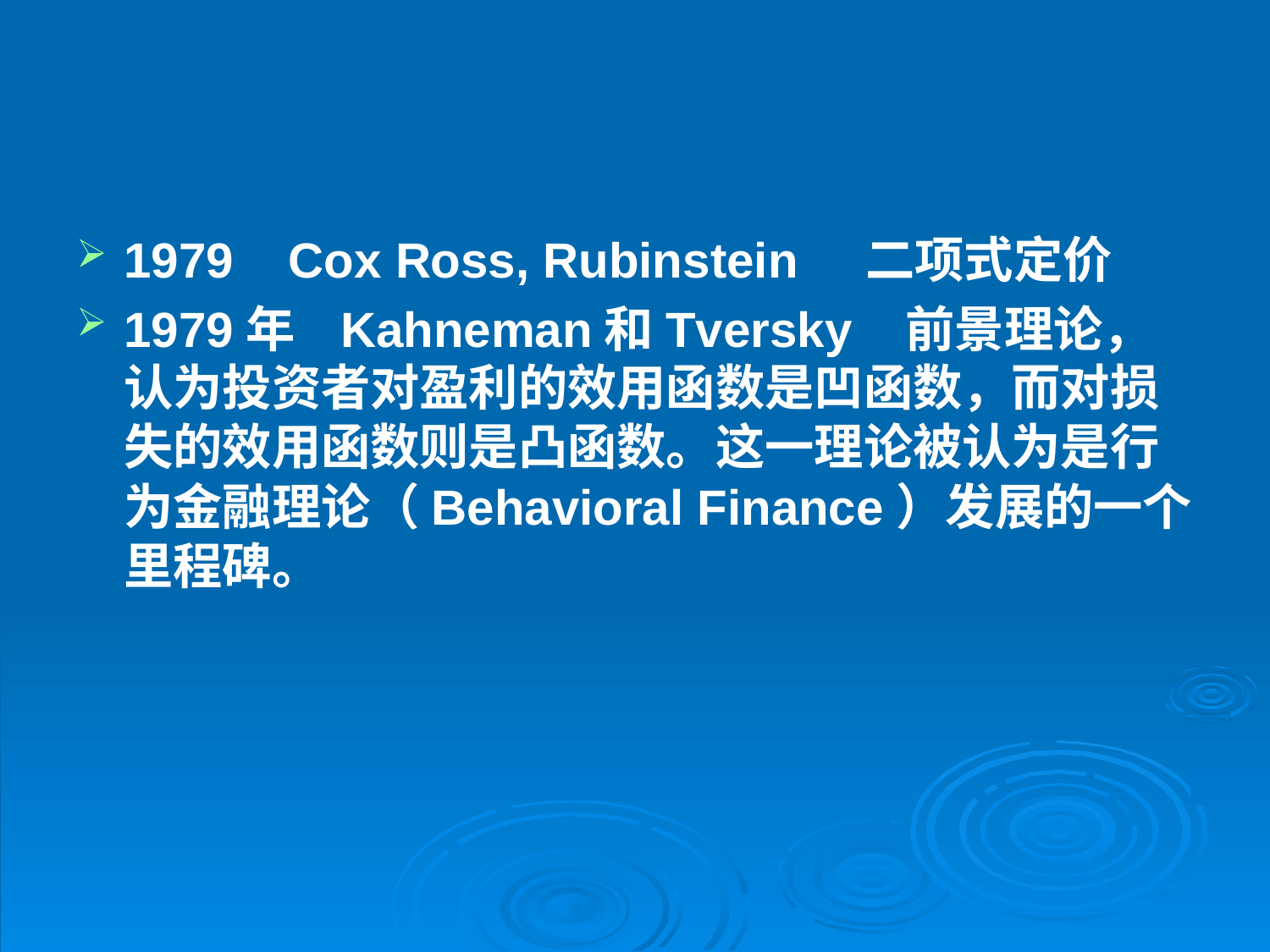

#
1979    Cox Ross, Rubinstein    二项式定价
1979年   Kahneman和Tversky   前景理论，认为投资者对盈利的效用函数是凹函数，而对损失的效用函数则是凸函数。这一理论被认为是行为金融理论（Behavioral Finance）发展的一个里程碑。